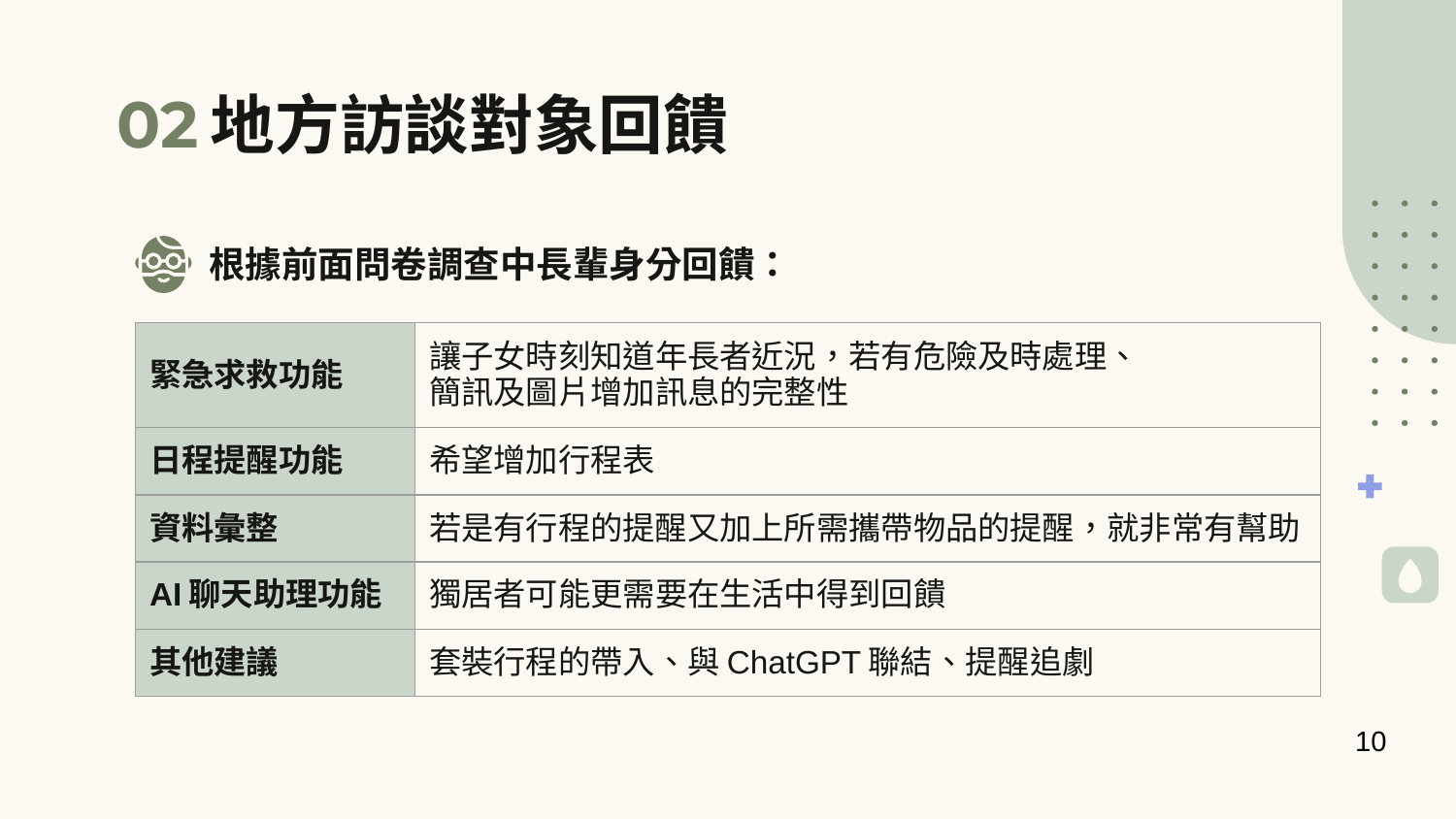

# 地方訪談對象回饋
02
根據前面問卷調查中長輩身分回饋：

| 緊急求救功能 | 讓子女時刻知道年長者近況，若有危險及時處理、 簡訊及圖片增加訊息的完整性 |
| --- | --- |
| 日程提醒功能 | 希望增加行程表 |
| 資料彙整 | 若是有行程的提醒又加上所需攜帶物品的提醒，就非常有幫助 |
| AI聊天助理功能 | 獨居者可能更需要在生活中得到回饋 |
| 其他建議 | 套裝行程的帶入、與ChatGPT聯結、提醒追劇 |
10